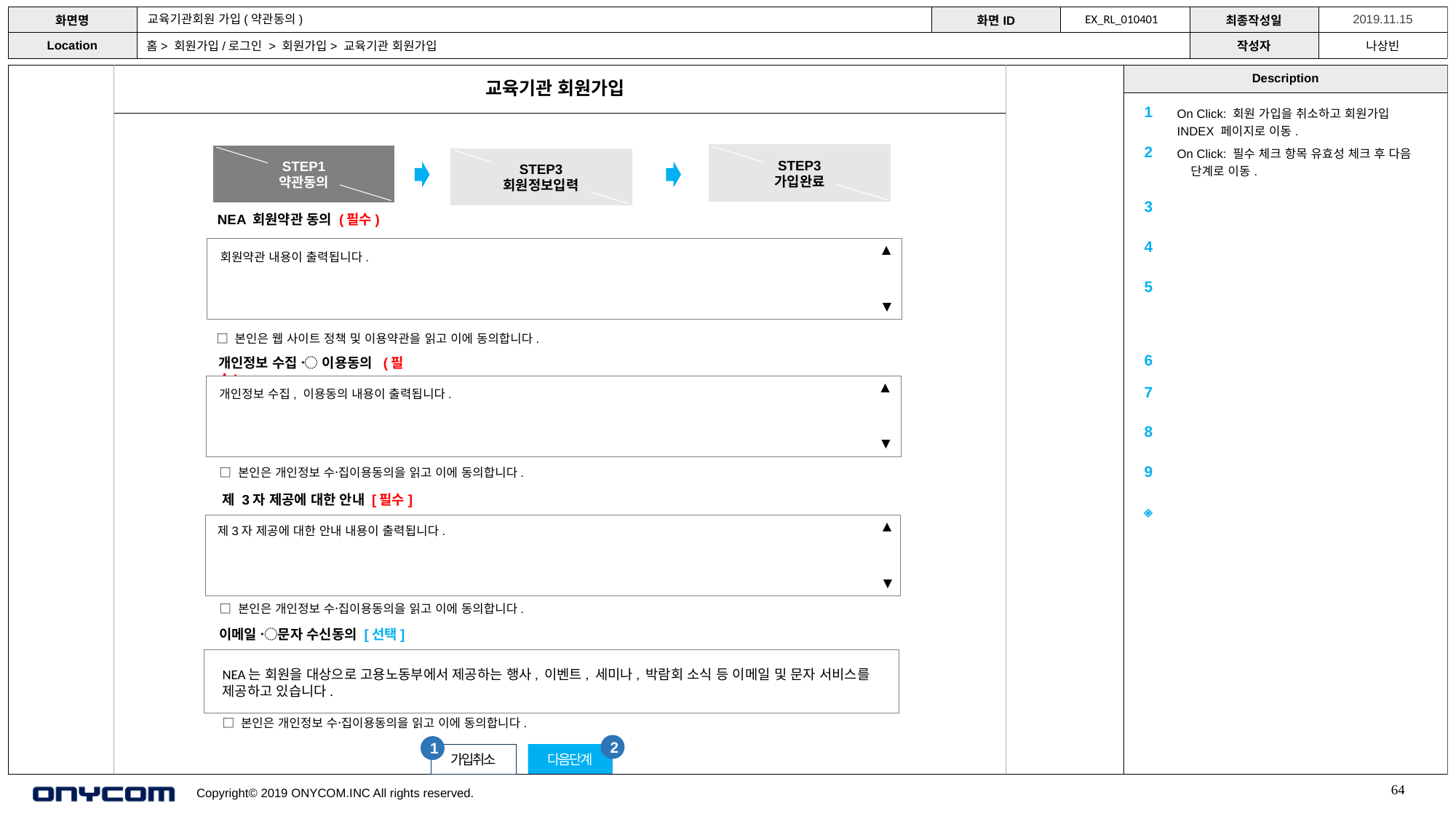

교육기관회원 가입(약관동의)
EX_RL_010401
홈> 회원가입/로그인 > 회원가입> 교육기관 회원가입
교육기관 회원가입
| 1 | On Click: 회원 가입을 취소하고 회원가입 INDEX 페이지로 이동. |
| --- | --- |
| 2 | On Click: 필수 체크 항목 유효성 체크 후 다음 단계로 이동. |
| 3 |  |
| 4 |  |
| 5 |  |
| 6 |  |
| 7 |  |
| 8 |  |
| 9 |  |
| ※ |  |

STEP3
가입완료

STEP1
약관동의

STEP3
회원정보입력

NEA 회원약관 동의 (필수)
▲

회원약관 내용이 출력됩니다.
▲
□ 본인은 웹 사이트 정책 및 이용약관을 읽고 이에 동의합니다.
개인정보 수집 〮 이용동의  (필수)
▲

개인정보 수집, 이용동의 내용이 출력됩니다.
▲
□ 본인은 개인정보 수집〮이용동의을 읽고 이에 동의합니다.
제 3자 제공에 대한 안내 [필수]
▲

제3자 제공에 대한 안내 내용이 출력됩니다.
▲
□ 본인은 개인정보 수집〮이용동의을 읽고 이에 동의합니다.
이메일 〮문자 수신동의 [선택]

NEA는 회원을 대상으로 고용노동부에서 제공하는 행사, 이벤트, 세미나, 박람회 소식 등 이메일 및 문자 서비스를 제공하고 있습니다.
□ 본인은 개인정보 수집〮이용동의을 읽고 이에 동의합니다.
2
1
가입취소
다음단계
64